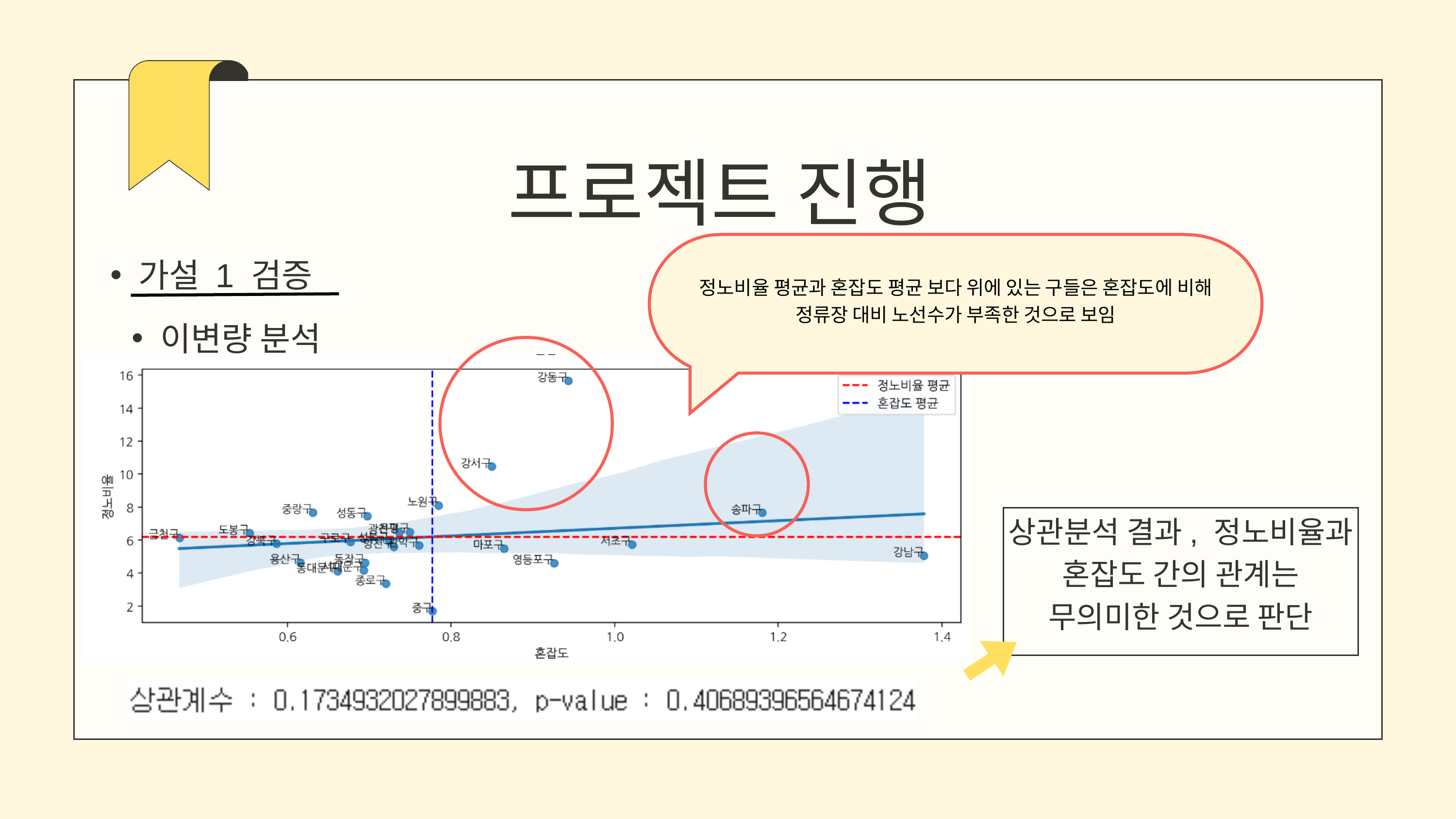

프로젝트 진행

정노비율 평균과 혼잡도 평균 보다 위에 있는 구들은 혼잡도에 비해
정류장 대비 노선수가 부족한 것으로 보임
가설 1 검증

이변량 분석

상관분석 결과, 정노비율과 혼잡도 간의 관계는 무의미한 것으로 판단